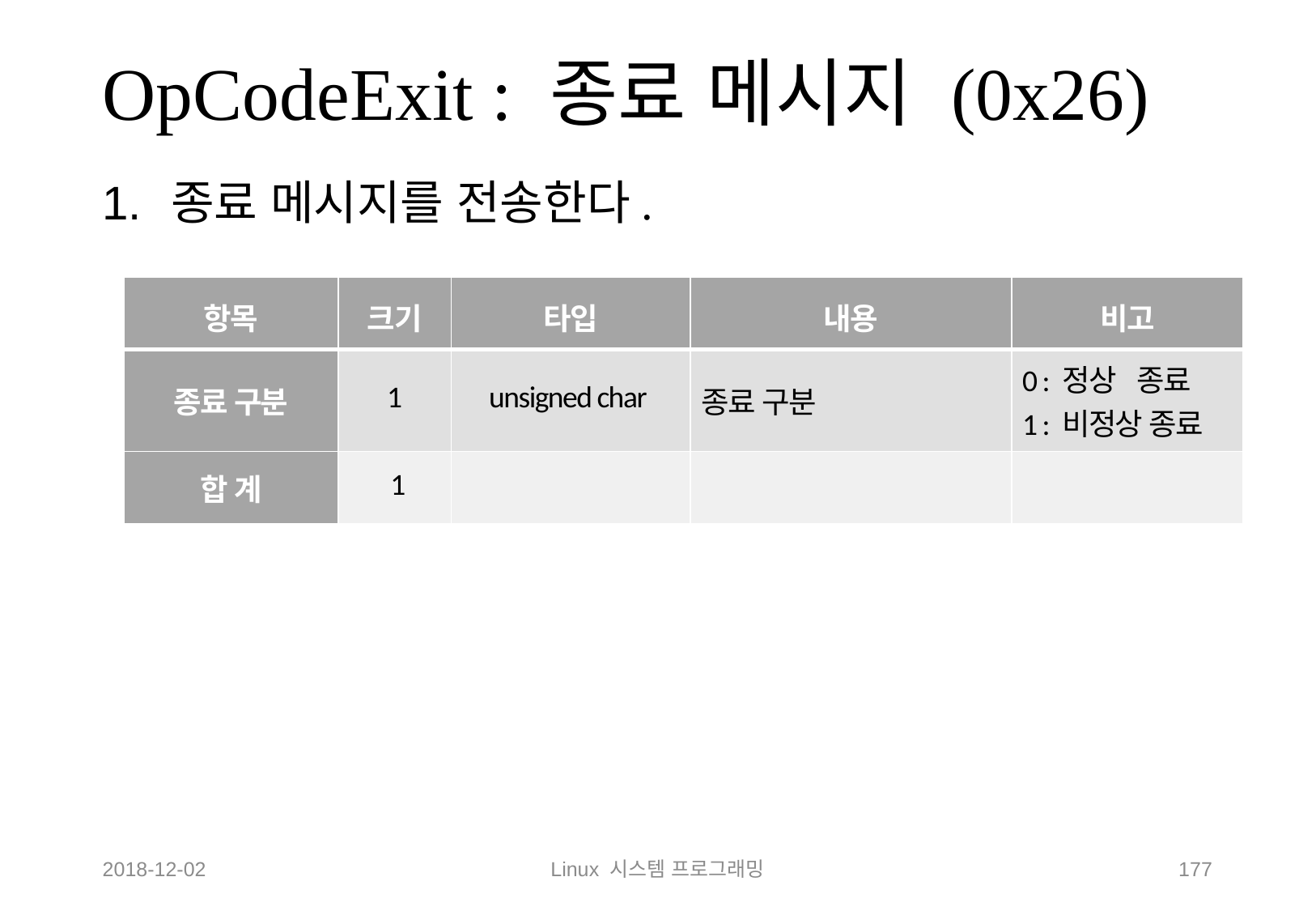

# OpCodeExit : 종료 메시지 (0x26)
종료 메시지를 전송한다.
| 항목 | 크기 | 타입 | 내용 | 비고 |
| --- | --- | --- | --- | --- |
| 종료 구분 | 1 | unsigned char | 종료 구분 | 0 : 정상 종료 1 : 비정상 종료 |
| 합 계 | 1 |  |  |  |
2018-12-02
Linux 시스템 프로그래밍
177